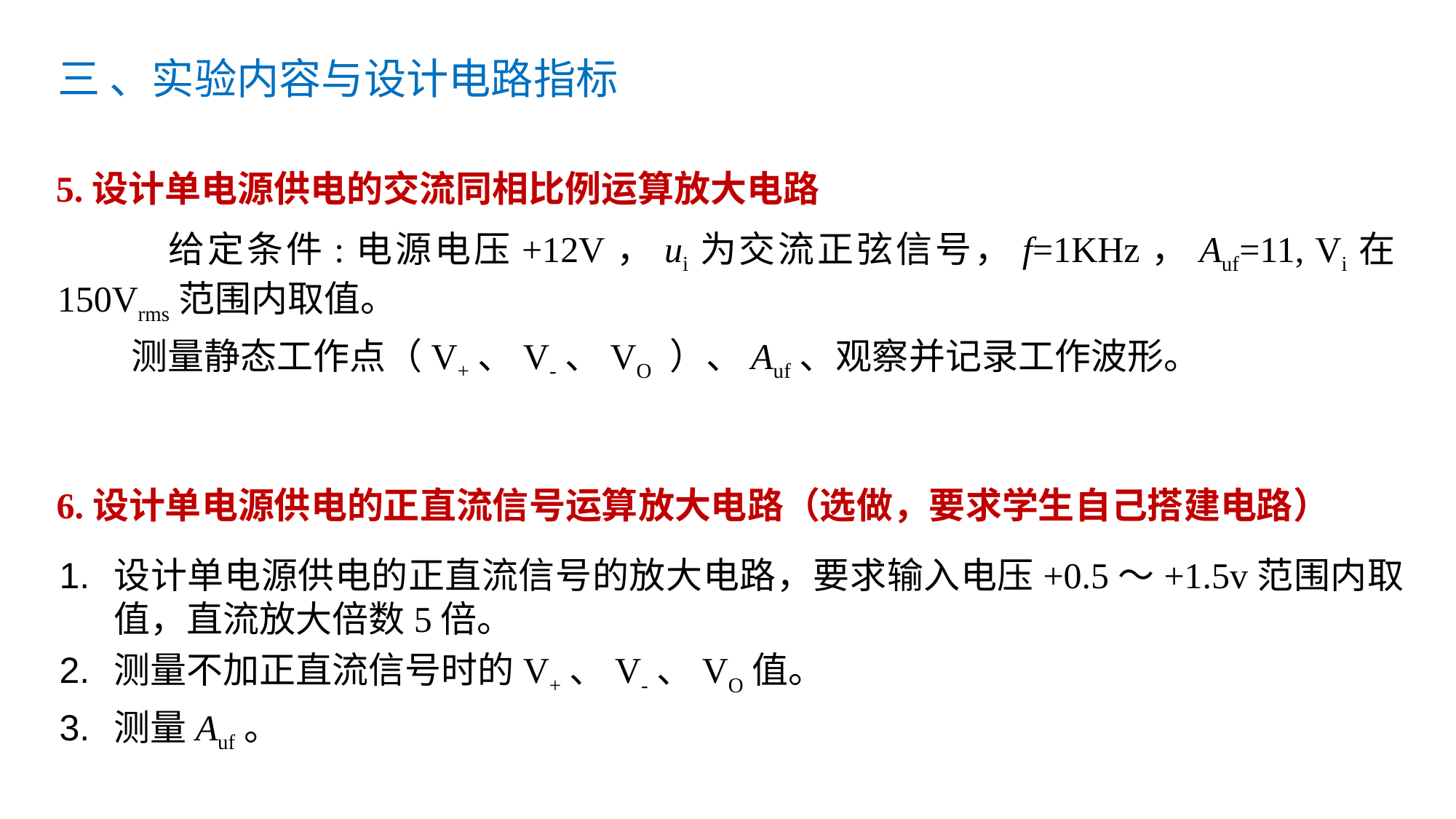

三 、实验内容与设计电路指标
5.设计单电源供电的交流同相比例运算放大电路
         给定条件:电源电压+12V，ui为交流正弦信号，f=1KHz，Auf=11, Vi在150Vrms范围内取值。
        测量静态工作点（V+、V-、VO ）、Auf、观察并记录工作波形。
6.设计单电源供电的正直流信号运算放大电路（选做，要求学生自己搭建电路）
设计单电源供电的正直流信号的放大电路，要求输入电压+0.5～+1.5v范围内取值，直流放大倍数5倍。
测量不加正直流信号时的V+、V-、VO值。
测量Auf。